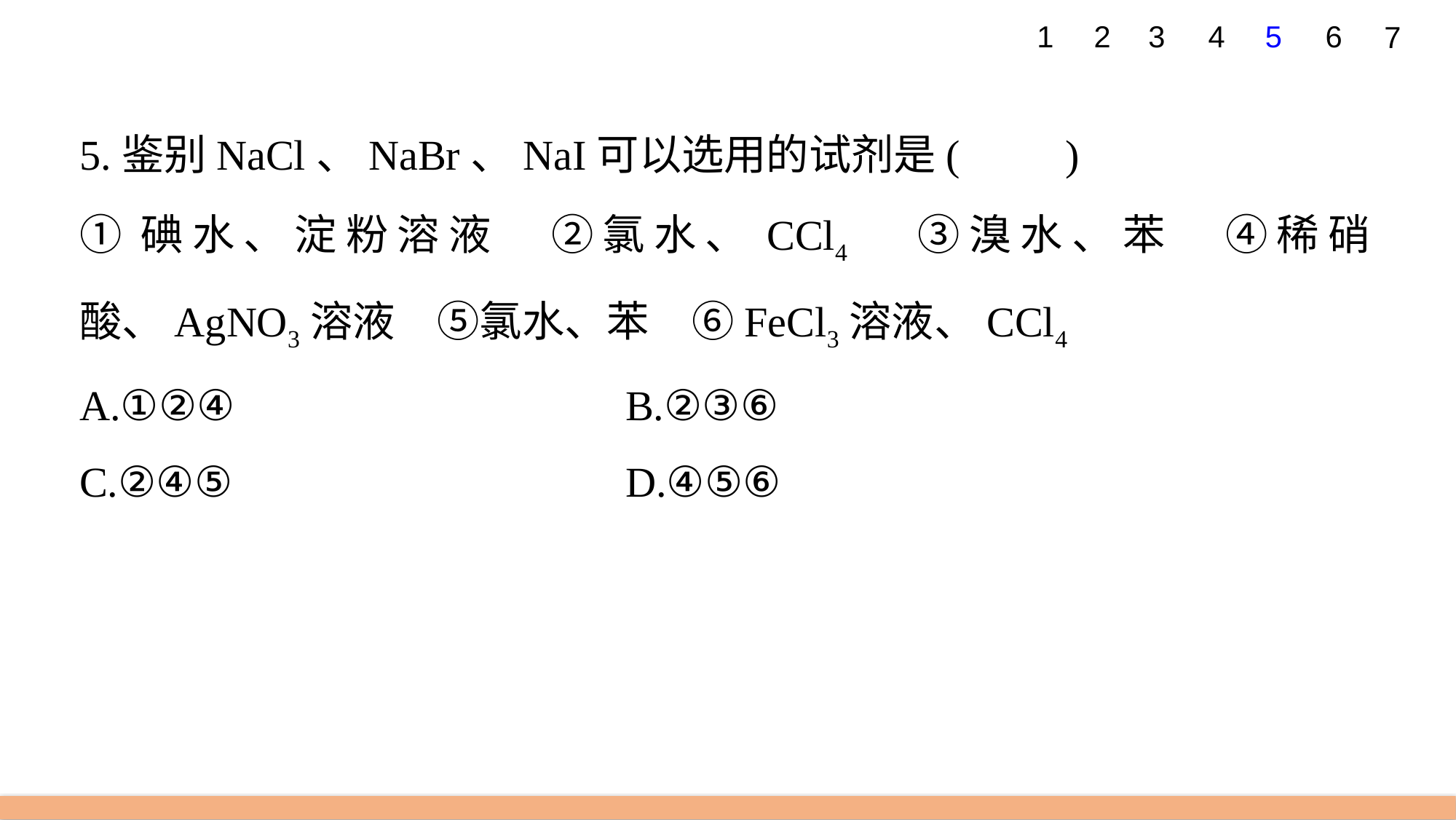

1
2
3
4
5
6
7
5.鉴别NaCl、NaBr、NaI可以选用的试剂是(　　)
①碘水、淀粉溶液　②氯水、CCl4　③溴水、苯　④稀硝酸、AgNO3溶液　⑤氯水、苯　⑥FeCl3溶液、CCl4
A.①②④  				B.②③⑥
C.②④⑤  				D.④⑤⑥